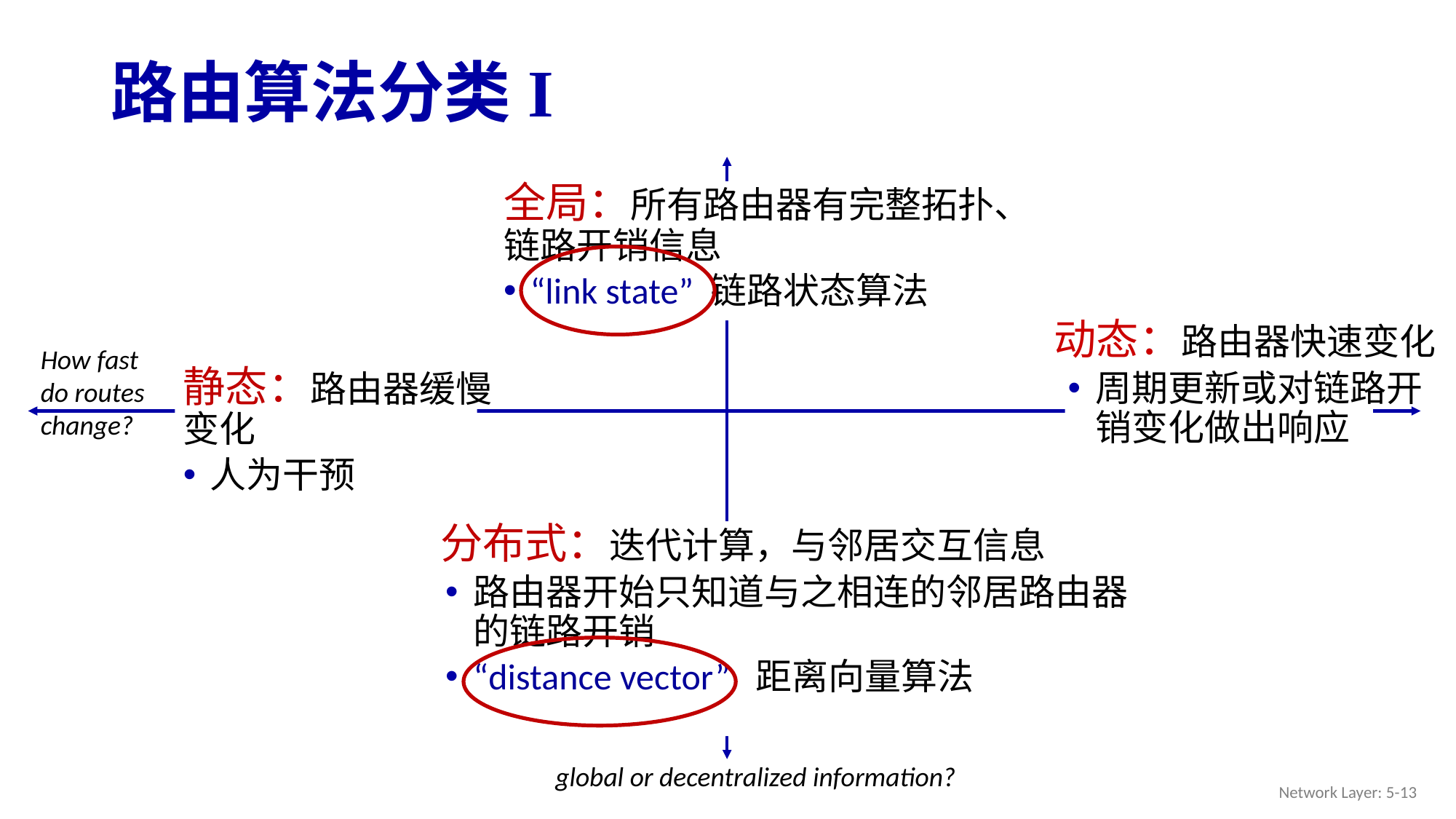

# 路由算法分类I

全局：所有路由器有完整拓扑、链路开销信息
“link state” 链路状态算法

动态：路由器快速变化
周期更新或对链路开销变化做出响应

How fast do routes change?
静态：路由器缓慢变化
人为干预

分布式：迭代计算，与邻居交互信息
路由器开始只知道与之相连的邻居路由器的链路开销
“distance vector”  距离向量算法

global or decentralized information?
Network Layer: 5-13